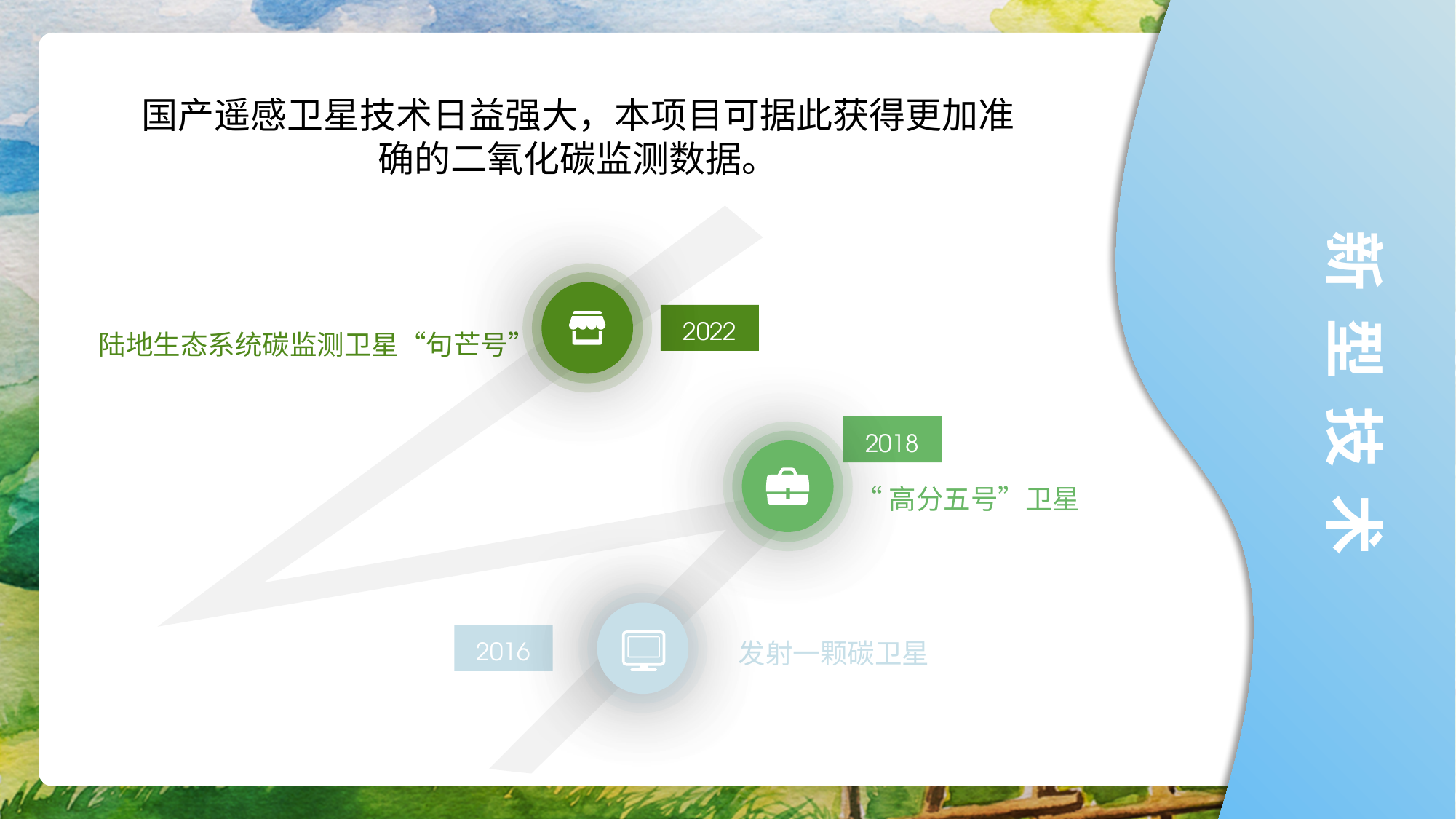

国产遥感卫星技术日益强大，本项目可据此获得更加准确的二氧化碳监测数据。
新  型  技  术

2022
陆地生态系统碳监测卫星“句芒号”
2018

“高分五号”卫星

发射一颗碳卫星
2016